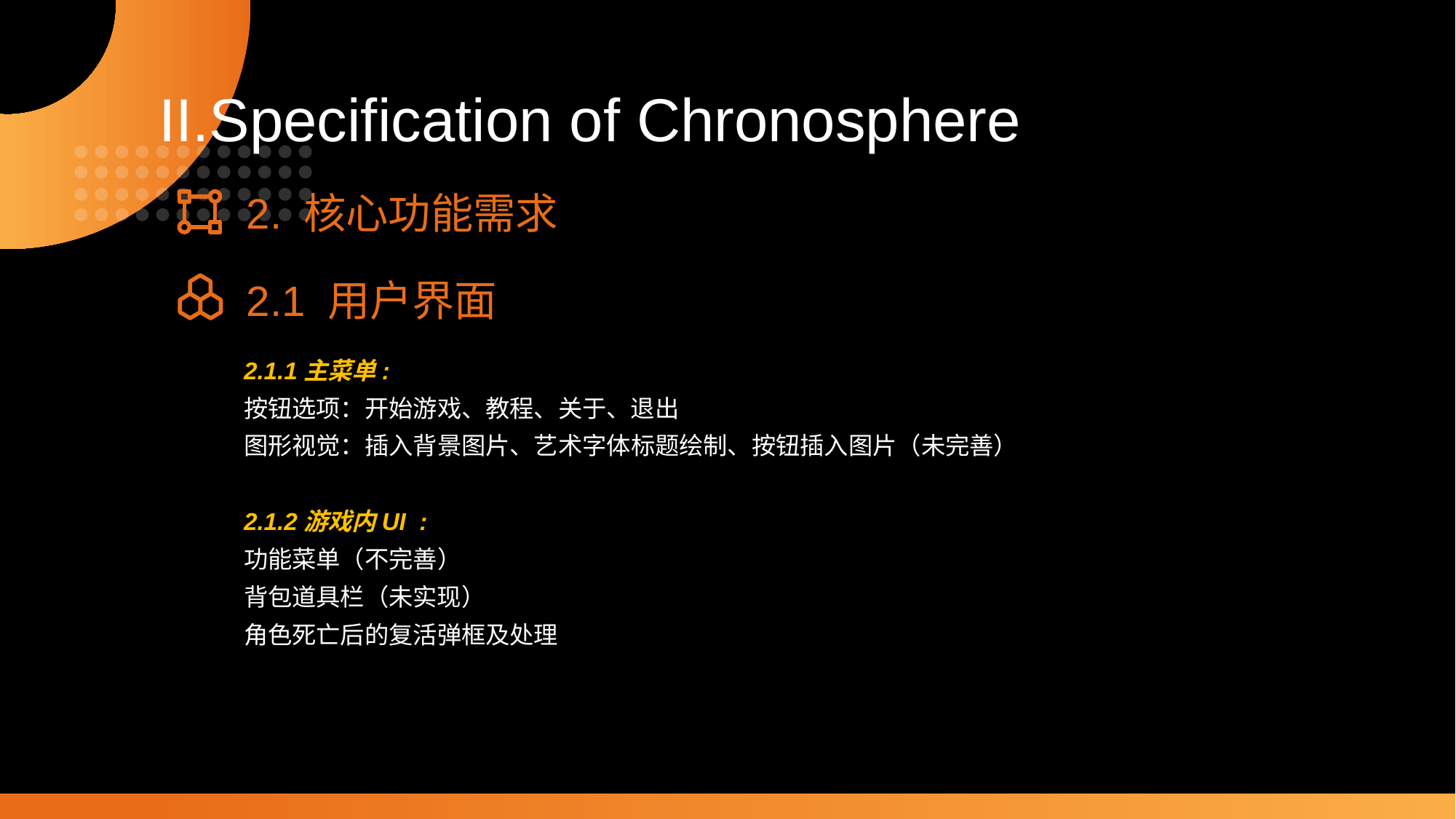

II.Specification of Chronosphere
2. 核心功能需求

2.1 用户界面

2.1.1主菜单:
按钮选项：开始游戏、教程、关于、退出
图形视觉：插入背景图片、艺术字体标题绘制、按钮插入图片（未完善）

2.1.2游戏内UI  :
功能菜单（不完善）
背包道具栏（未实现）
角色死亡后的复活弹框及处理